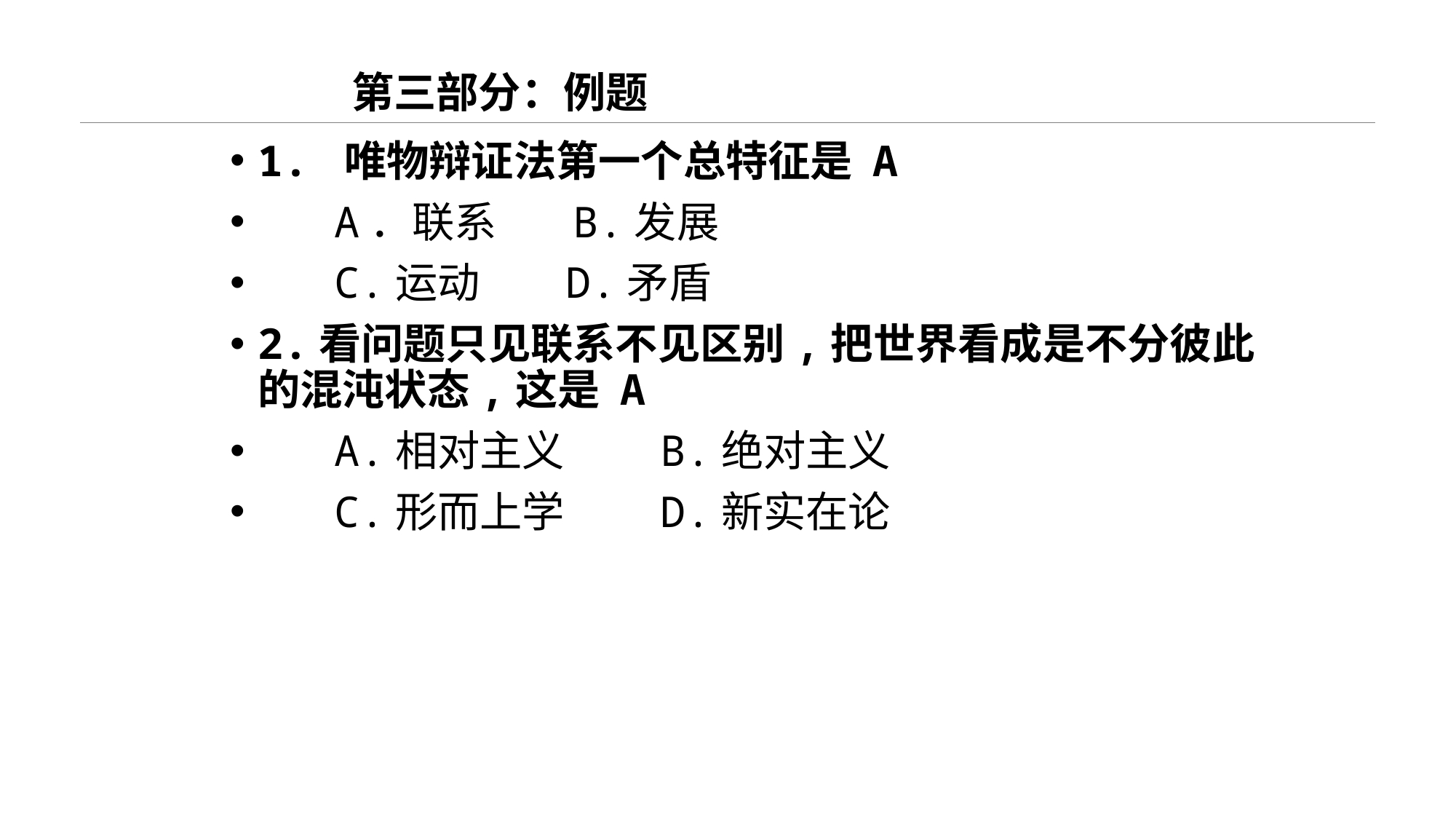

# 第三部分：例题
1. 唯物辩证法第一个总特征是 A
   A．联系       B.发展
   C.运动        D.矛盾
2.看问题只见联系不见区别,把世界看成是不分彼此的混沌状态,这是 A
   A.相对主义         B.绝对主义
   C.形而上学         D.新实在论